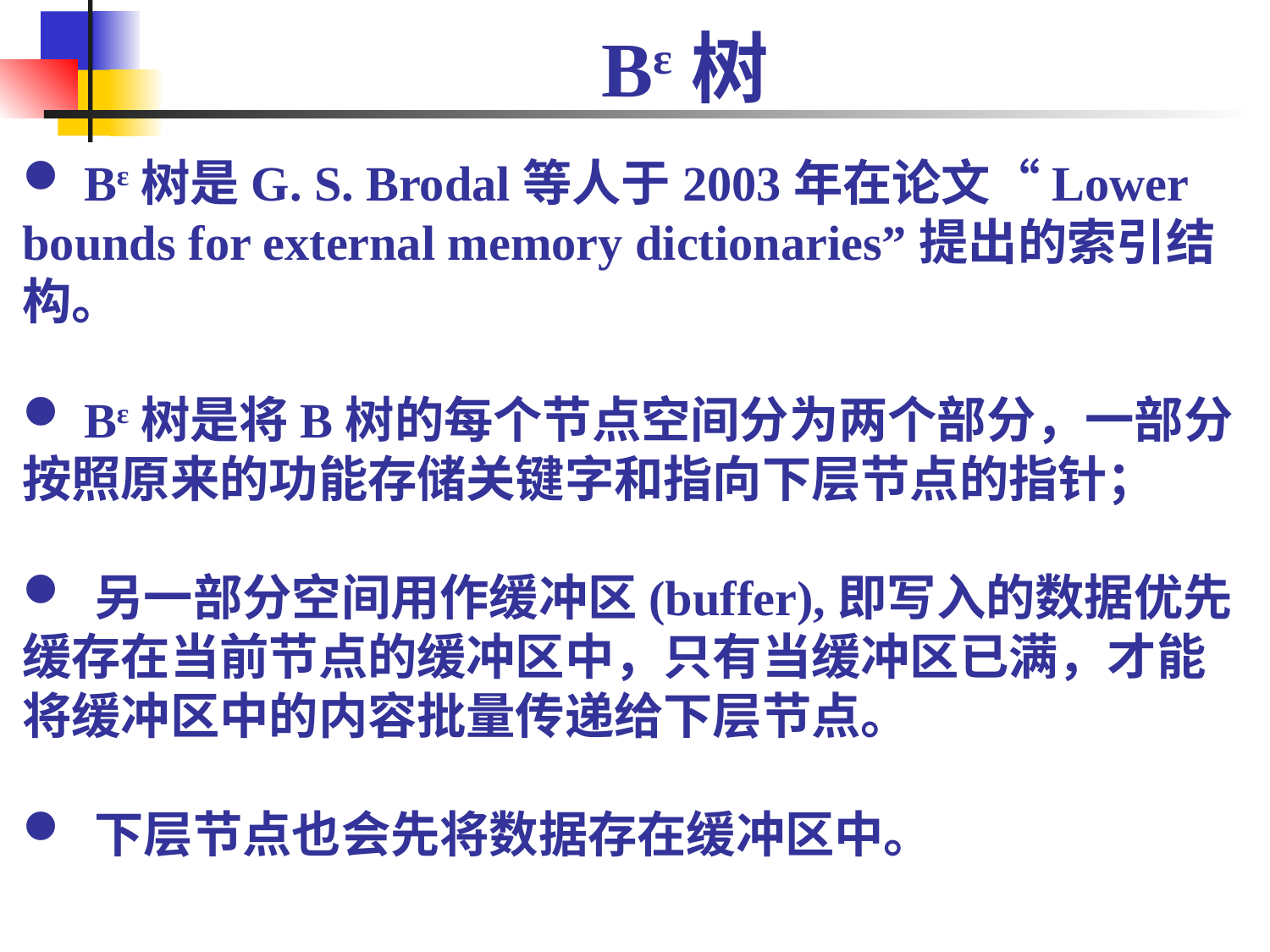

# Bɛ树
 Bɛ树是G. S. Brodal等人于2003年在论文“Lower bounds for external memory dictionaries”提出的索引结构。

 Bɛ树是将B树的每个节点空间分为两个部分，一部分按照原来的功能存储关键字和指向下层节点的指针；

 另一部分空间用作缓冲区(buffer),即写入的数据优先缓存在当前节点的缓冲区中，只有当缓冲区已满，才能将缓冲区中的内容批量传递给下层节点。

 下层节点也会先将数据存在缓冲区中。